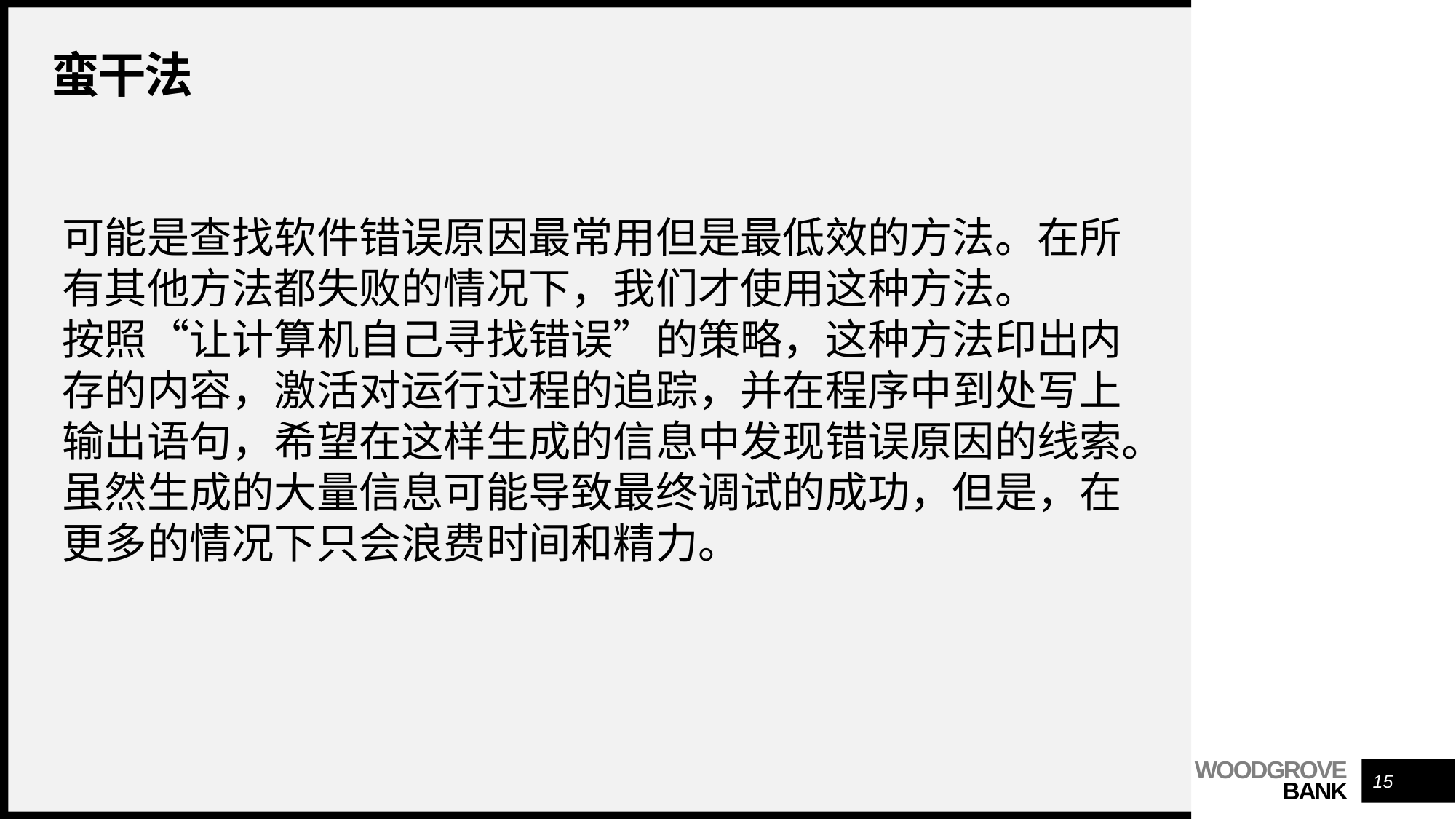

# 蛮干法
可能是查找软件错误原因最常用但是最低效的方法。在所有其他方法都失败的情况下，我们才使用这种方法。
按照“让计算机自己寻找错误”的策略，这种方法印出内存的内容，激活对运行过程的追踪，并在程序中到处写上输出语句，希望在这样生成的信息中发现错误原因的线索。
虽然生成的大量信息可能导致最终调试的成功，但是，在更多的情况下只会浪费时间和精力。
15